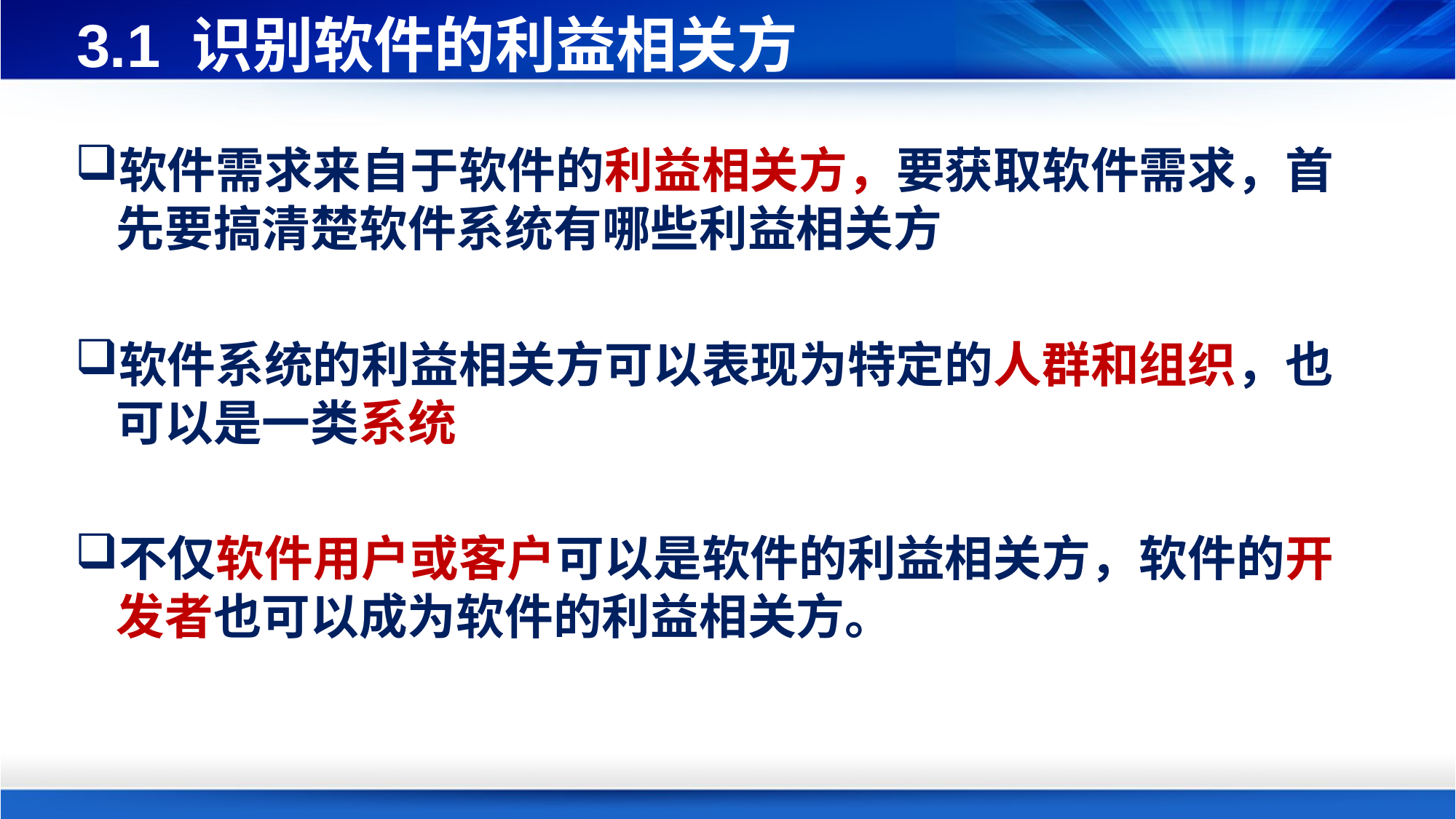

# 3.1 识别软件的利益相关方
软件需求来自于软件的利益相关方，要获取软件需求，首先要搞清楚软件系统有哪些利益相关方

软件系统的利益相关方可以表现为特定的人群和组织，也可以是一类系统

不仅软件用户或客户可以是软件的利益相关方，软件的开发者也可以成为软件的利益相关方。